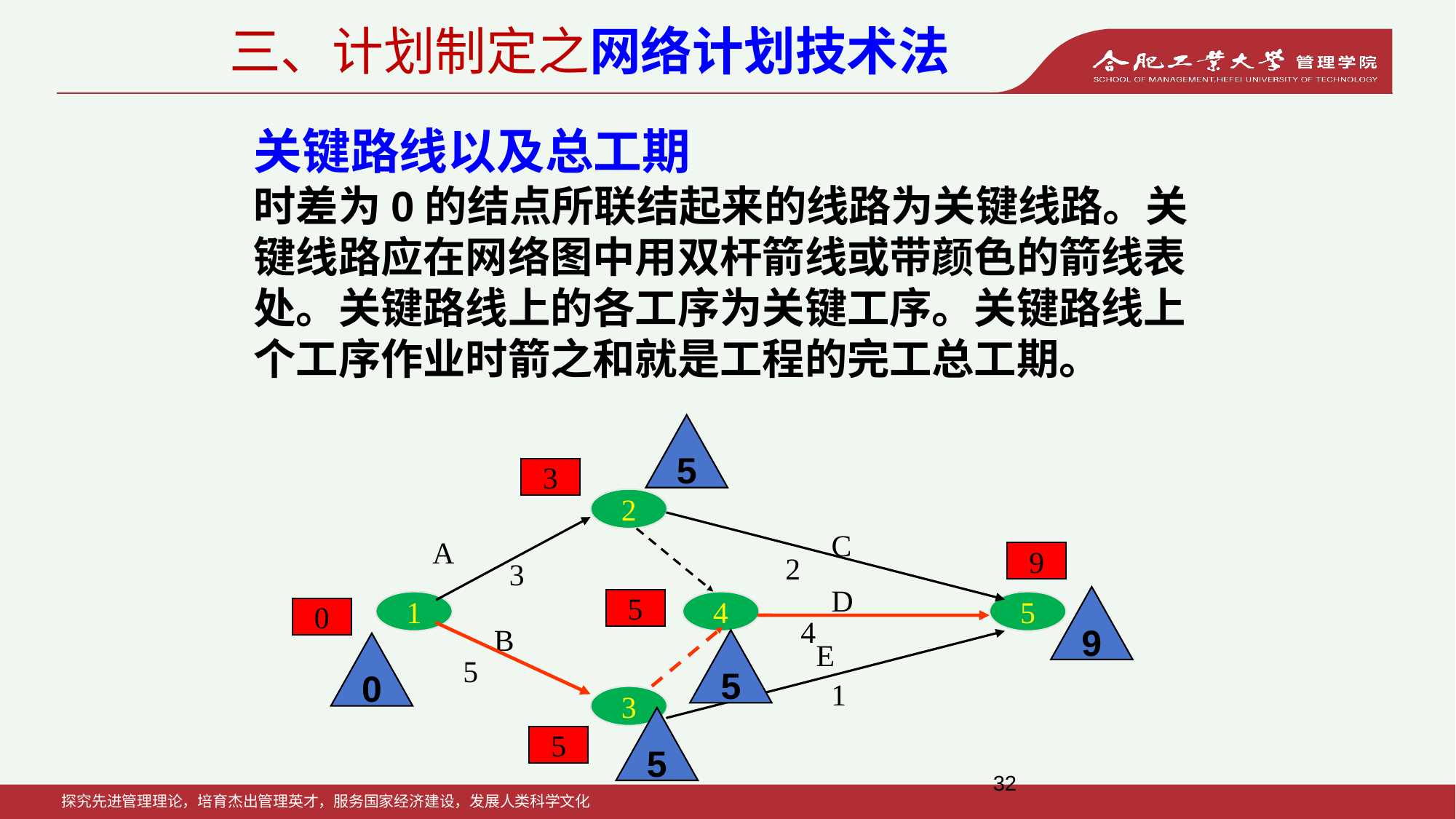

三、计划制定之网络计划技术法
关键路线以及总工期
时差为0的结点所联结起来的线路为关键线路。关键线路应在网络图中用双杆箭线或带颜色的箭线表处。关键路线上的各工序为关键工序。关键路线上个工序作业时箭之和就是工程的完工总工期。

5
3
2

C
A

2
3
D
1
4
5
4
B

E
5
1
3

9
9
5
0
5
0
5
5
32